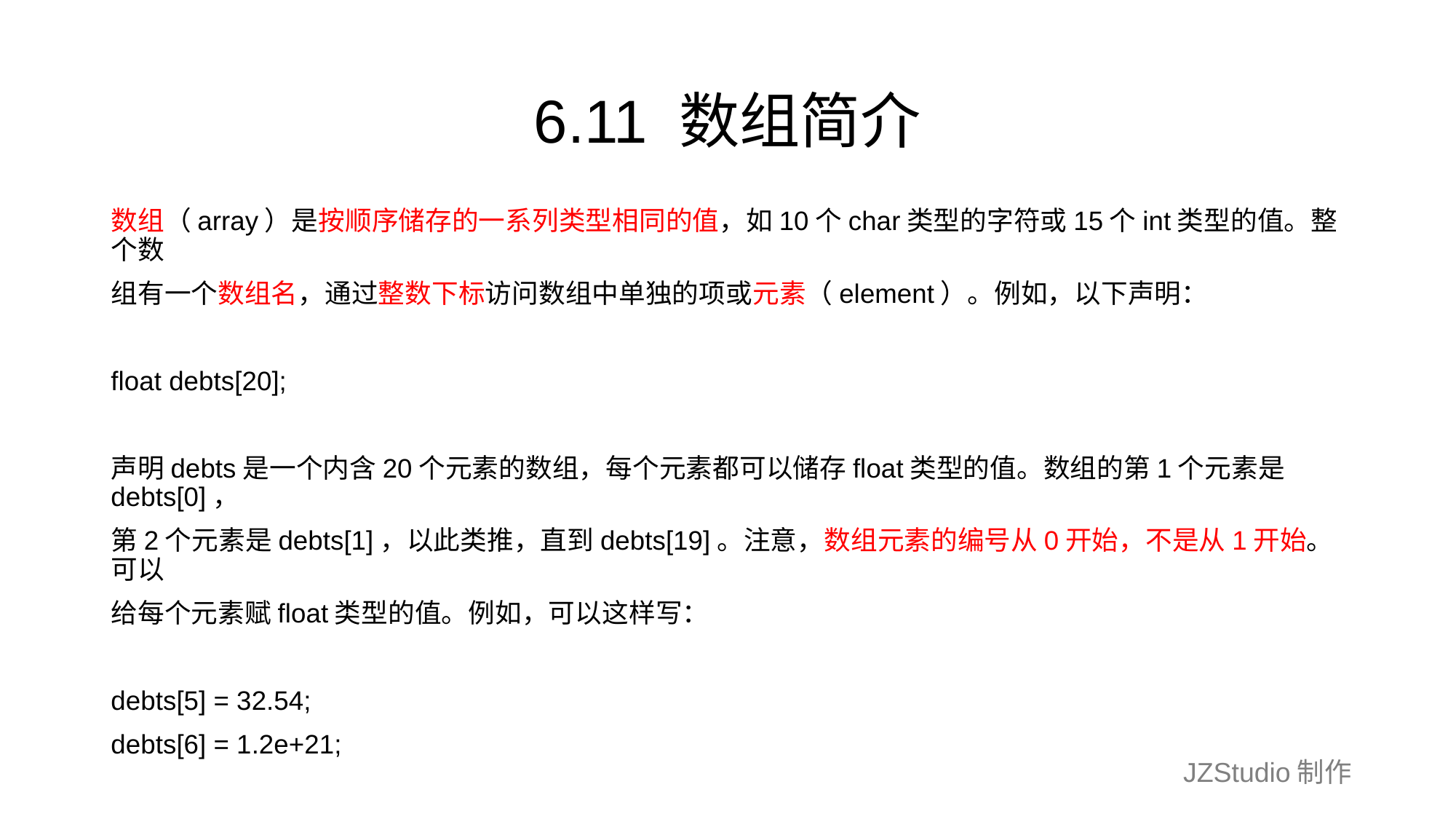

# 6.11 数组简介
数组（array）是按顺序储存的一系列类型相同的值，如10个char类型的字符或15个int类型的值。整个数
组有一个数组名，通过整数下标访问数组中单独的项或元素（element）。例如，以下声明：

float debts[20];

声明debts是一个内含20个元素的数组，每个元素都可以储存float类型的值。数组的第1个元素是debts[0]，
第2个元素是debts[1]，以此类推，直到debts[19]。注意，数组元素的编号从0开始，不是从1开始。可以
给每个元素赋float类型的值。例如，可以这样写：

debts[5] = 32.54;
debts[6] = 1.2e+21;